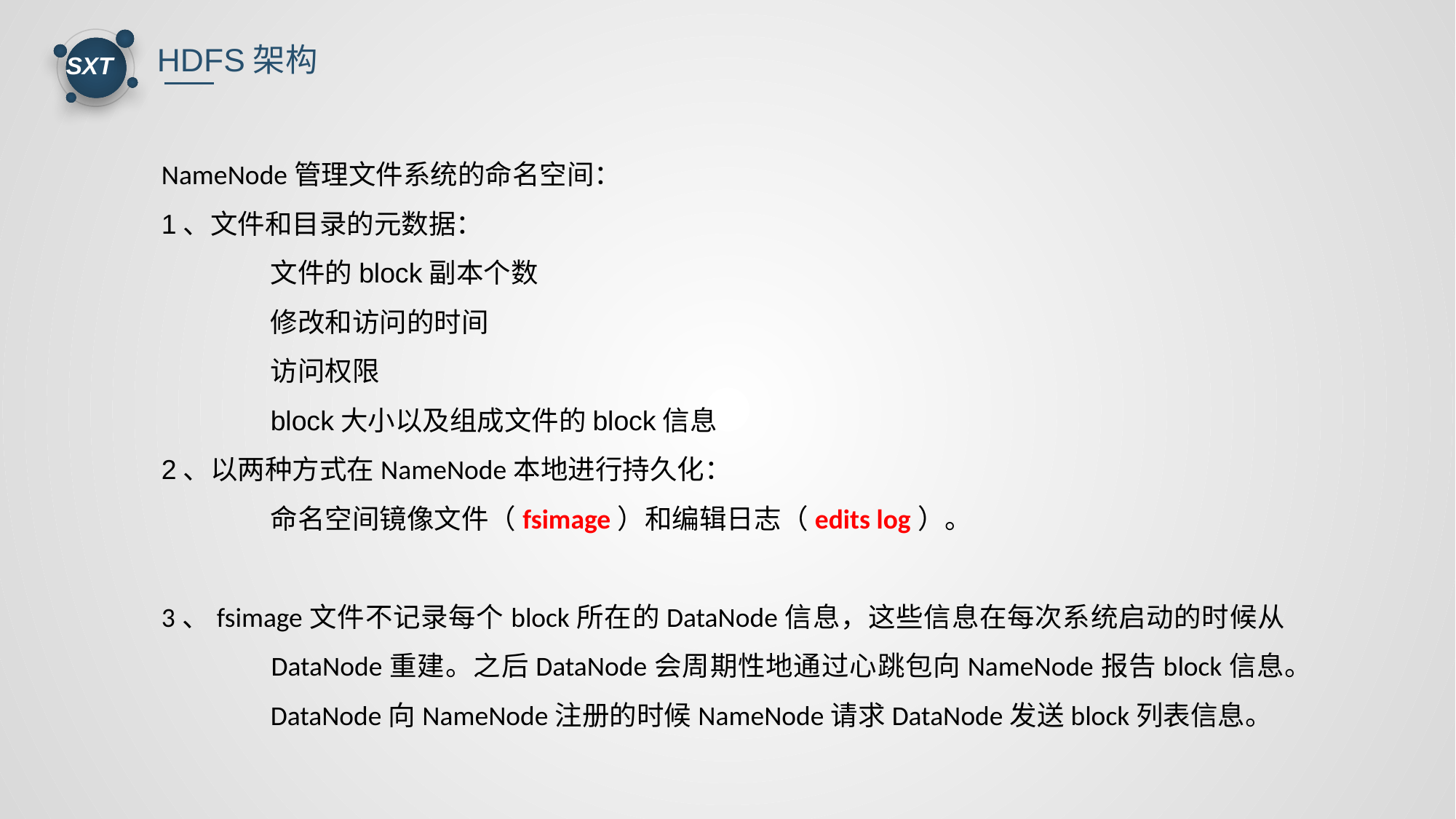

HDFS架构
NameNode管理文件系统的命名空间：
1、文件和目录的元数据：
	文件的block副本个数
	修改和访问的时间
	访问权限
	block大小以及组成文件的block信息
2、以两种方式在NameNode本地进行持久化：
	命名空间镜像文件（fsimage）和编辑日志（edits log）。

3、fsimage文件不记录每个block所在的DataNode信息，这些信息在每次系统启动的时候从	DataNode重建。之后DataNode会周期性地通过心跳包向NameNode报告block信息。
	DataNode向NameNode注册的时候NameNode请求DataNode发送block列表信息。